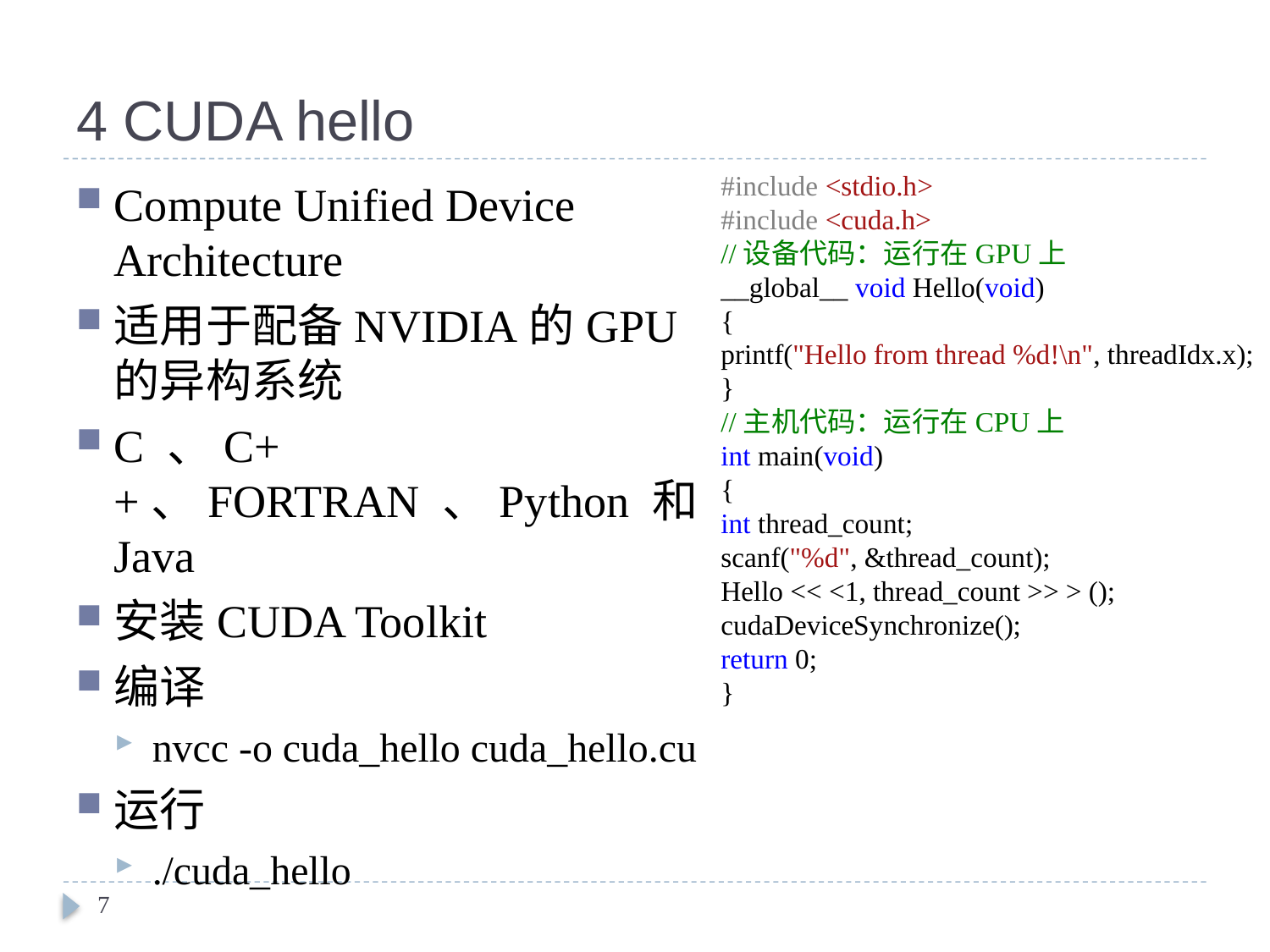

# 4 CUDA hello
#include <stdio.h>
#include <cuda.h>
//设备代码：运行在GPU上
__global__ void Hello(void)
{
printf("Hello from thread %d!\n", threadIdx.x);
}
//主机代码：运行在CPU上
int main(void)
{
int thread_count;
scanf("%d", &thread_count);
Hello << <1, thread_count >> > ();
cudaDeviceSynchronize();
return 0;
}
Compute Unified Device Architecture
适用于配备NVIDIA的GPU的异构系统
C 、C++、FORTRAN 、Python 和Java
安装CUDA Toolkit
编译
nvcc -o cuda_hello cuda_hello.cu
运行
./cuda_hello
7